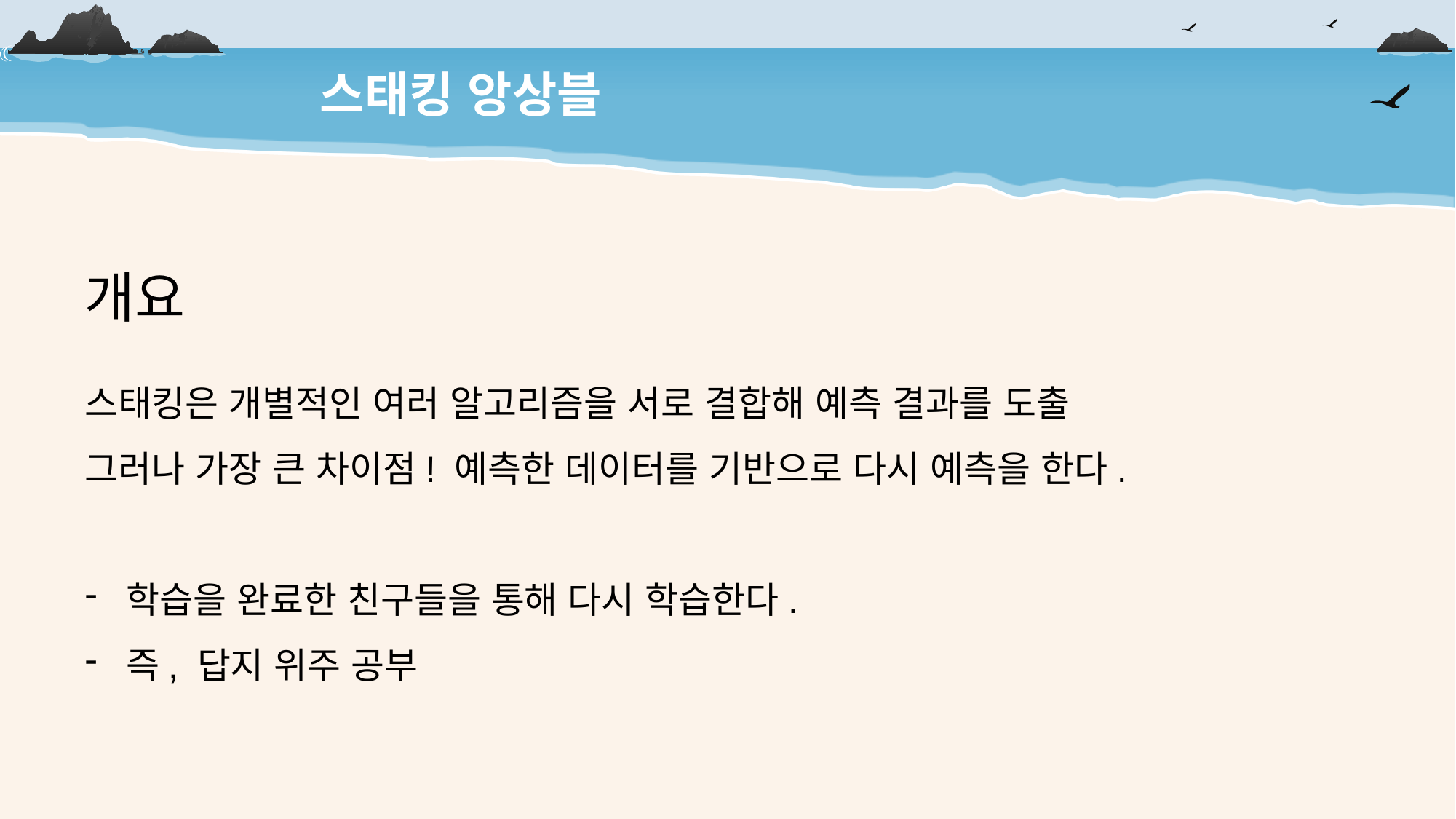

스태킹 앙상블
개요

스태킹은 개별적인 여러 알고리즘을 서로 결합해 예측 결과를 도출
그러나 가장 큰 차이점! 예측한 데이터를 기반으로 다시 예측을 한다.

학습을 완료한 친구들을 통해 다시 학습한다.
즉, 답지 위주 공부